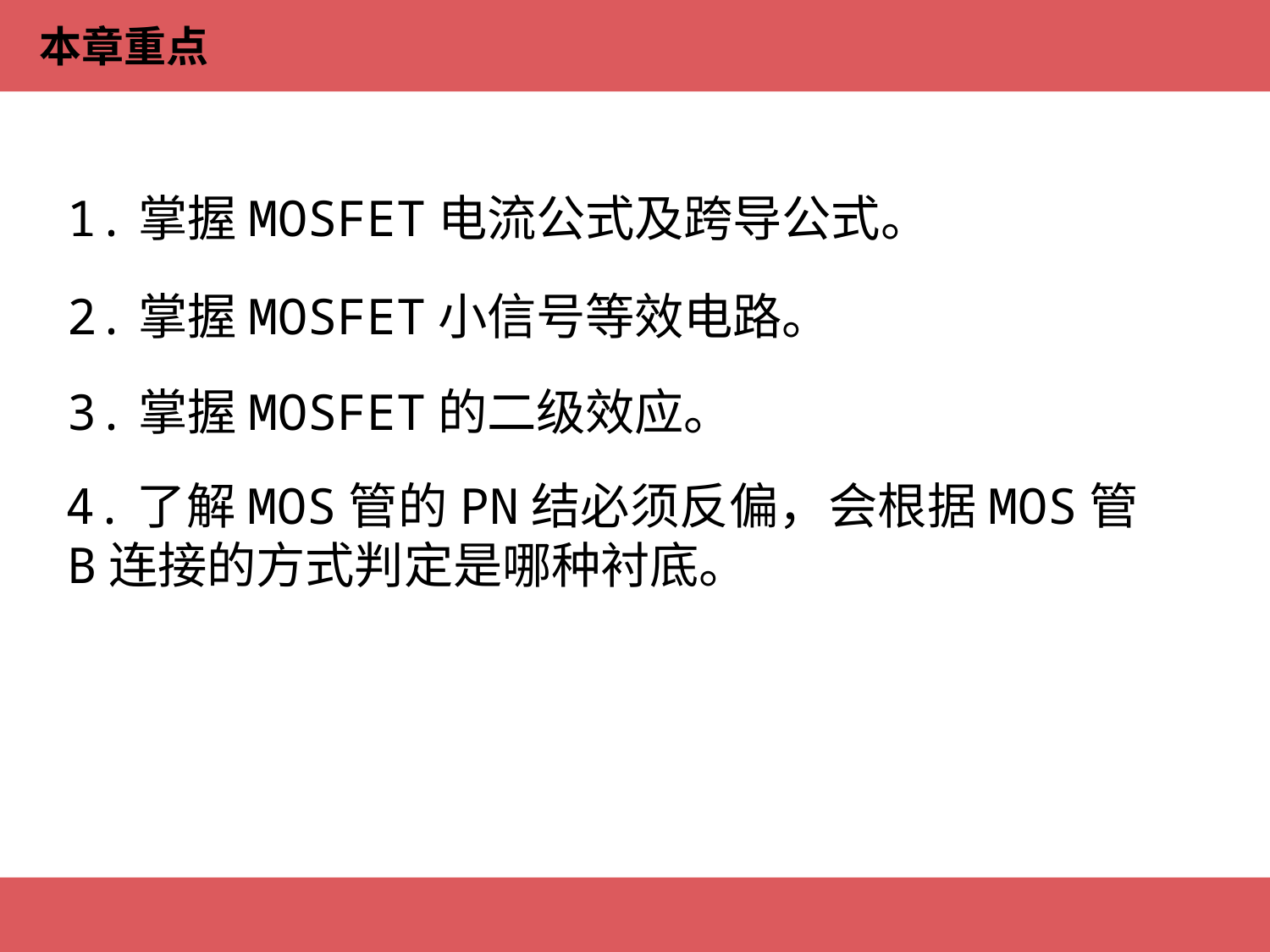

本章重点
1.掌握MOSFET电流公式及跨导公式。
2.掌握MOSFET小信号等效电路。
3.掌握MOSFET的二级效应。
4.了解MOS管的PN结必须反偏，会根据MOS管B连接的方式判定是哪种衬底。